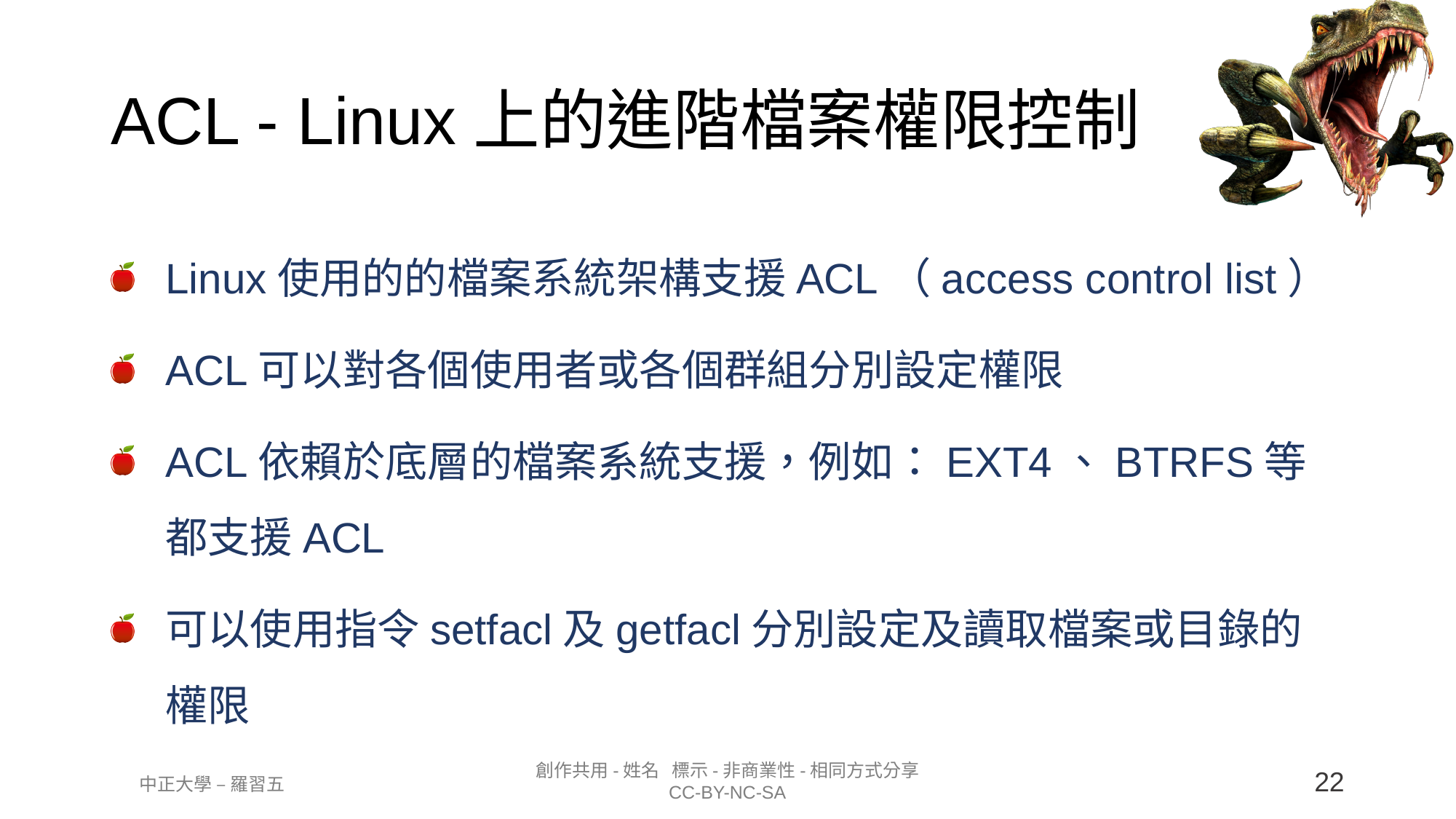

# ACL - Linux上的進階檔案權限控制
Linux使用的的檔案系統架構支援ACL（access control list）
ACL可以對各個使用者或各個群組分別設定權限
ACL依賴於底層的檔案系統支援，例如：EXT4、BTRFS等都支援ACL
可以使用指令setfacl及getfacl分別設定及讀取檔案或目錄的權限